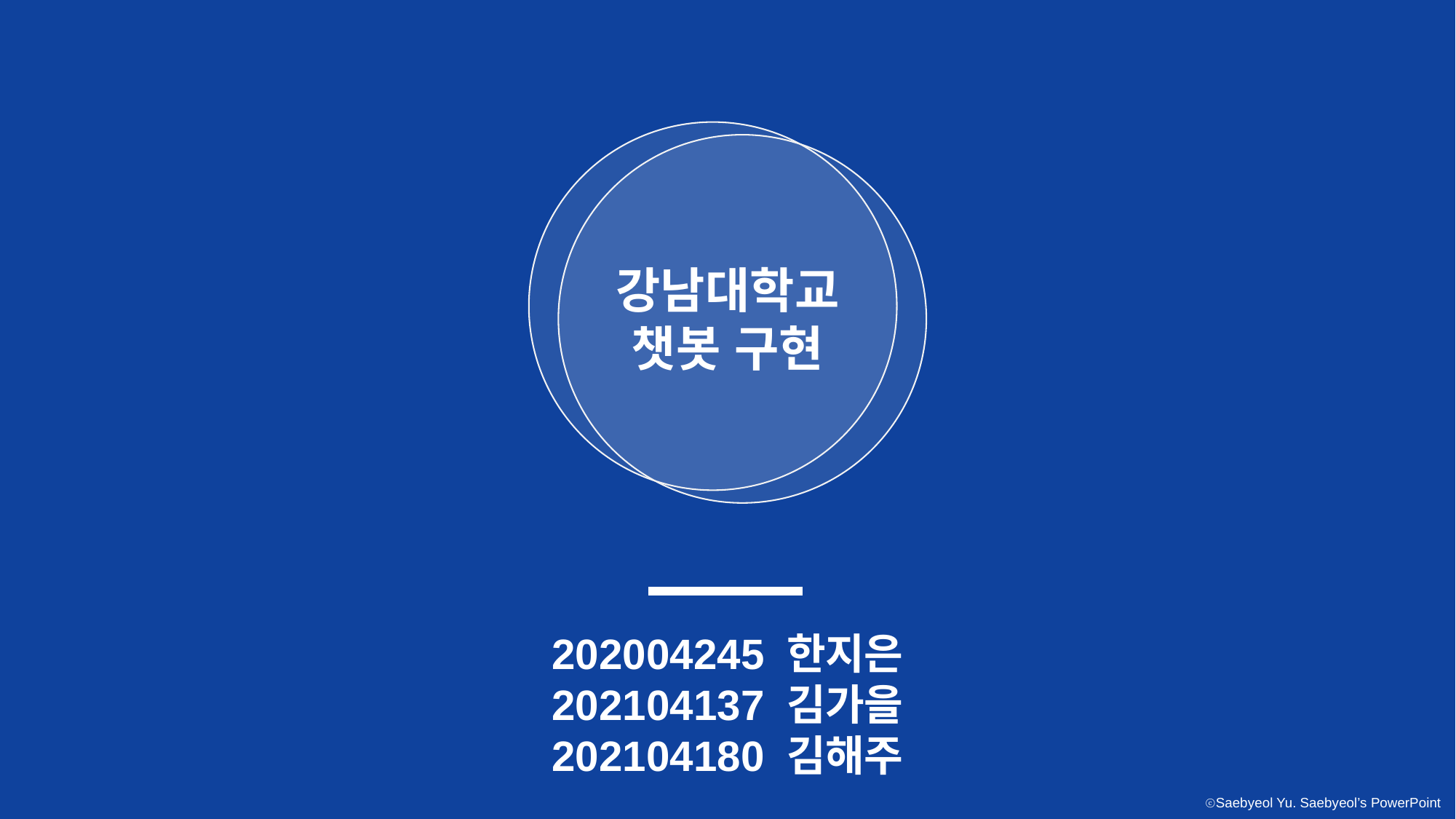

강남대학교
챗봇 구현
202004245 한지은
202104137 김가을
202104180 김해주